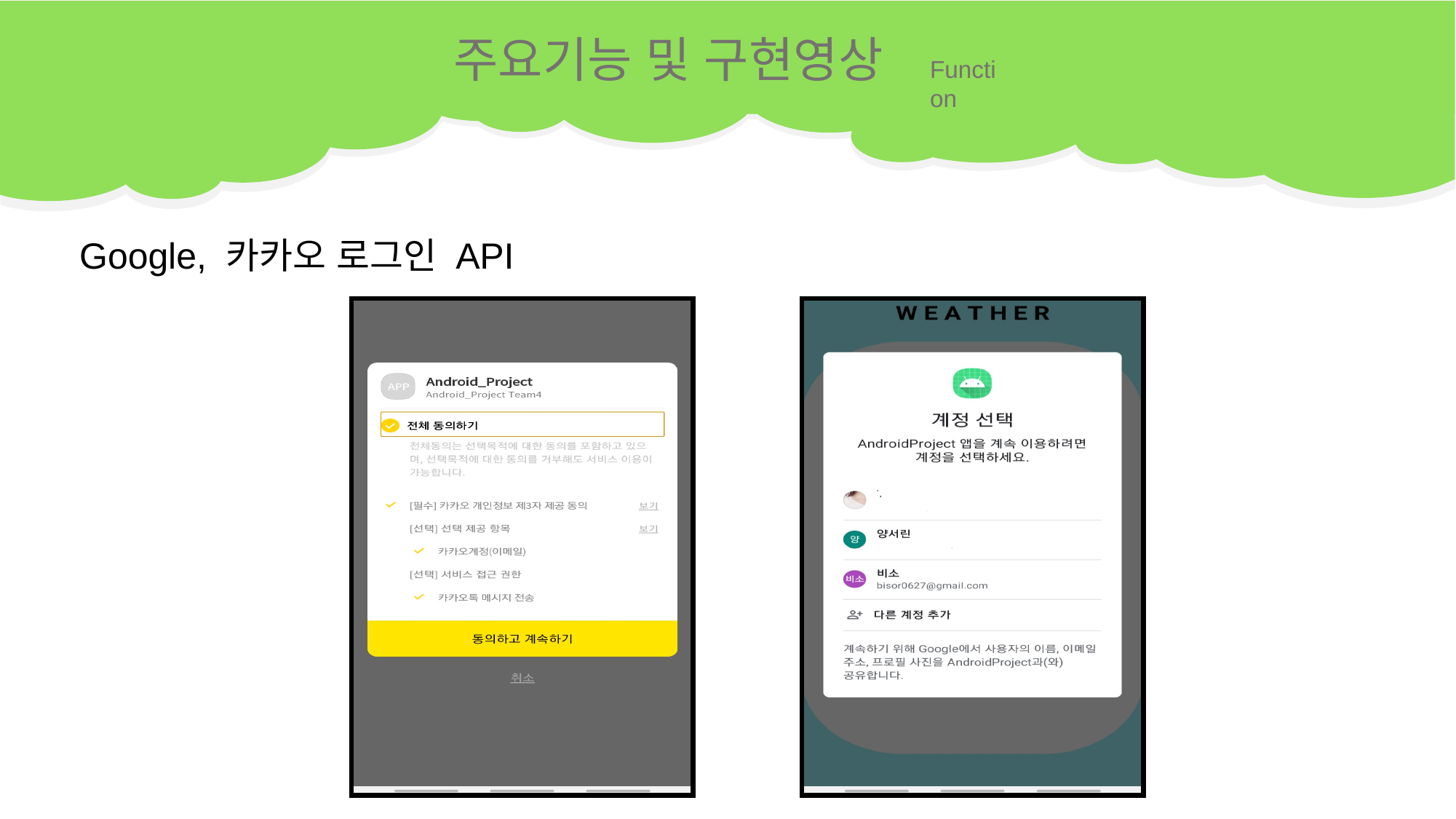

주요기능 및 구현영상
Function
Google, 카카오 로그인 API